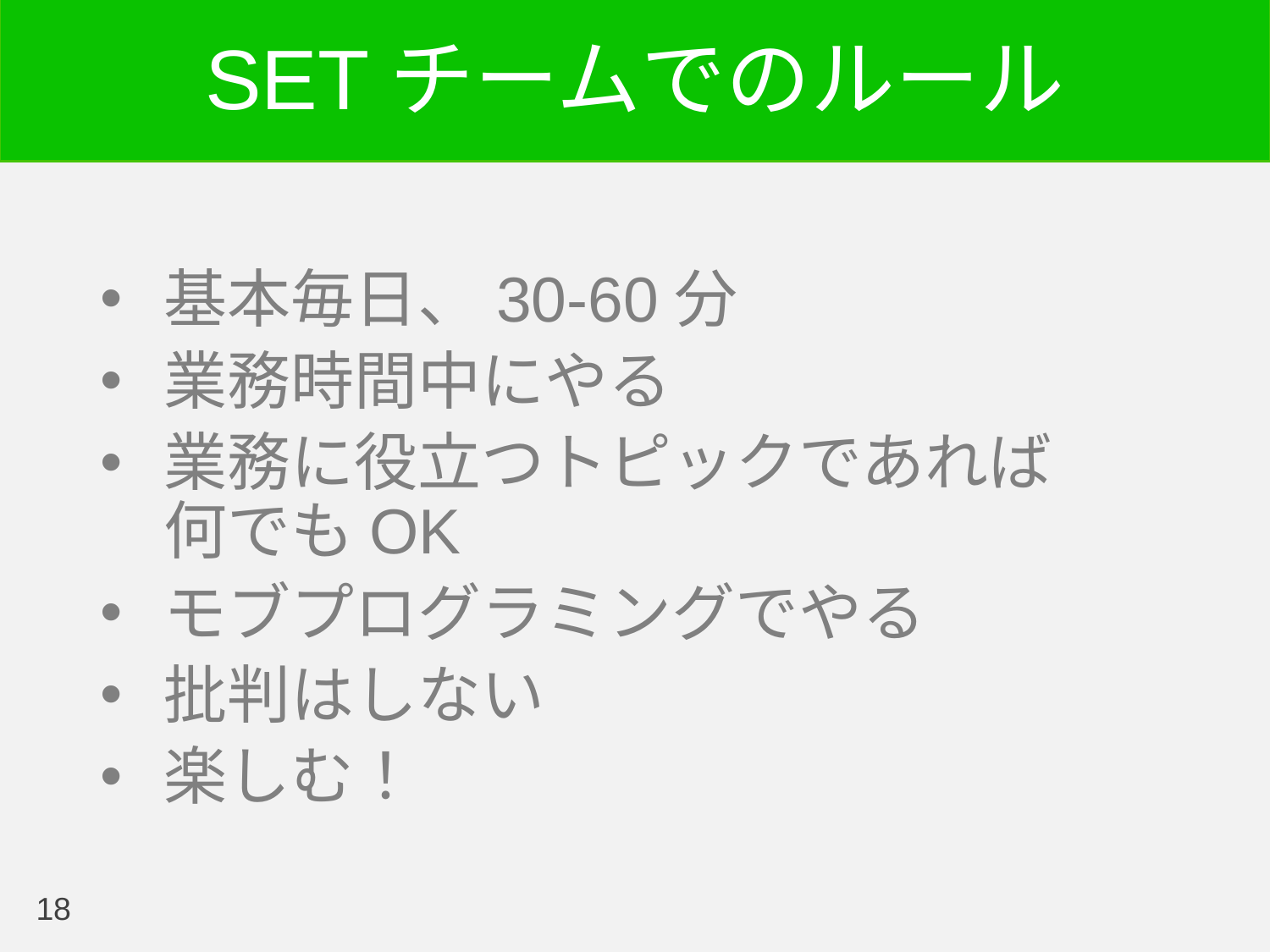

# SETチームでのルール
基本毎日、30-60分
業務時間中にやる
業務に役立つトピックであれば
何でもOK
モブプログラミングでやる
批判はしない
楽しむ！
18